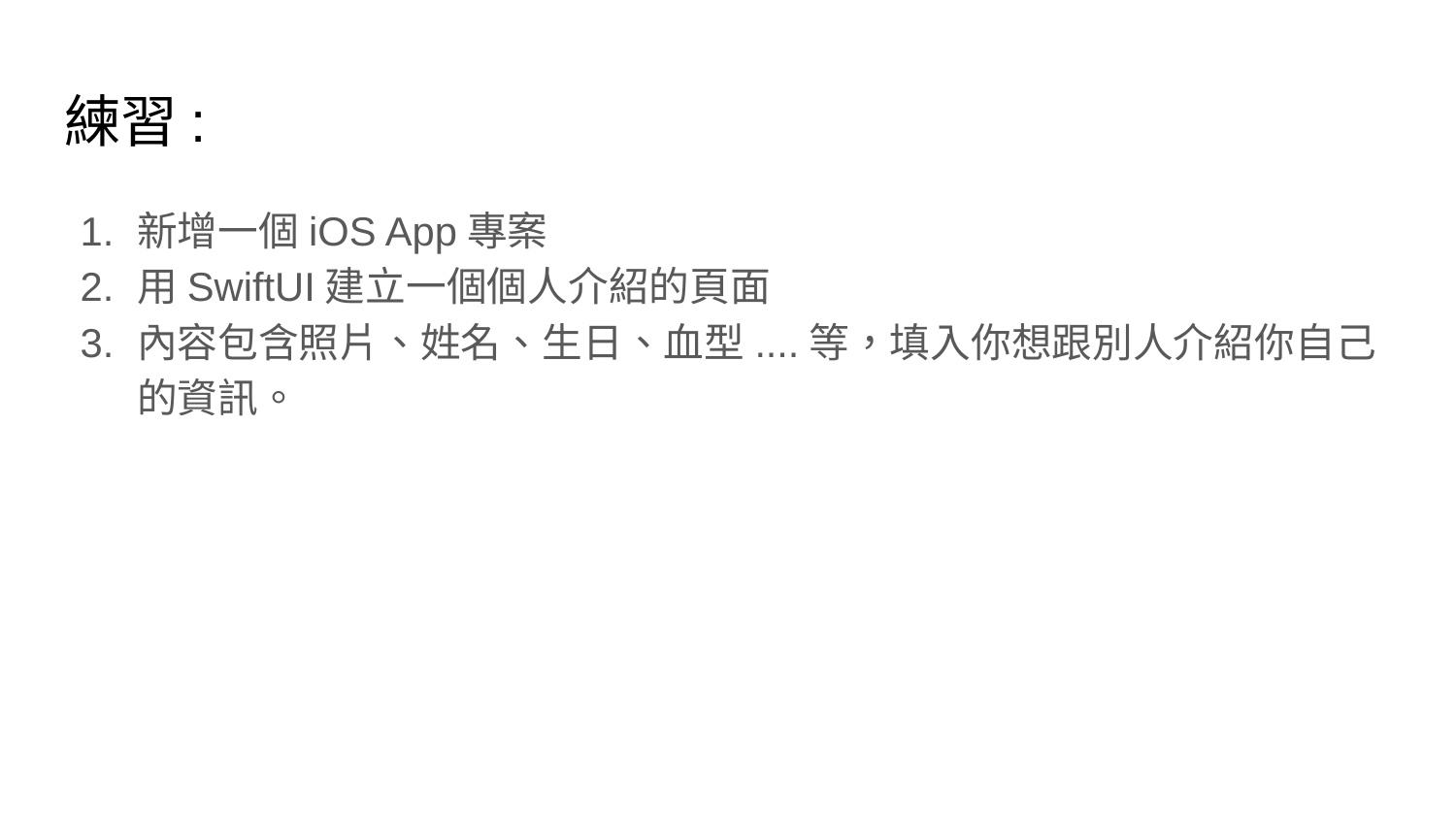

# 練習:
新增一個iOS App專案
用SwiftUI建立一個個人介紹的頁面
內容包含照片、姓名、生日、血型....等，填入你想跟別人介紹你自己的資訊。